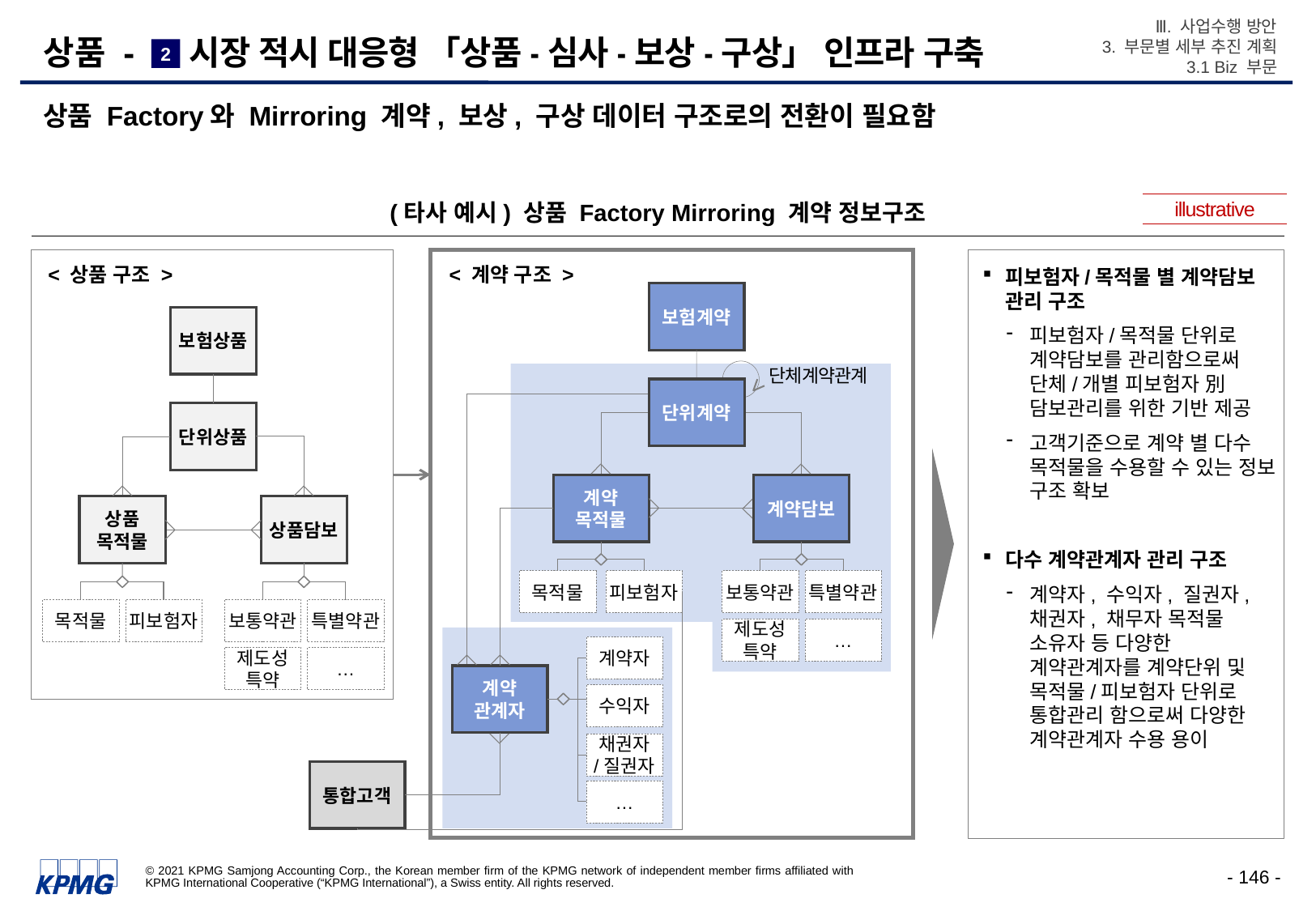

Ⅲ. 사업수행 방안
3. 부문별 세부 추진 계획
3.1 Biz 부문
# 상품 -     시장 적시 대응형 「상품-심사-보상-구상」 인프라 구축
2
상품 Factory와 Mirroring 계약, 보상, 구상 데이터 구조로의 전환이 필요함
illustrative
(타사 예시) 상품 Factory Mirroring 계약 정보구조

피보험자/목적물 별 계약담보 관리 구조
피보험자/목적물 단위로 계약담보를 관리함으로써 단체/개별 피보험자 別 담보관리를 위한 기반 제공
고객기준으로 계약 별 다수 목적물을 수용할 수 있는 정보 구조 확보

다수 계약관계자 관리 구조
계약자, 수익자, 질권자, 채권자, 채무자 목적물 소유자 등 다양한 계약관계자를 계약단위 및 목적물/피보험자 단위로 통합관리 함으로써 다양한 계약관계자 수용 용이
< 상품 구조 >
< 계약 구조 >
보험계약
보험상품
단체계약관계

단위계약

단위상품

계약
목적물
계약담보

상품
목적물
상품담보

목적물
피보험자
보통약관
특별약관

목적물
피보험자
보통약관
특별약관
제도성
특약
…

계약자
제도성
특약
…

계약
관계자
수익자

채권자
/질권자
통합고객
…